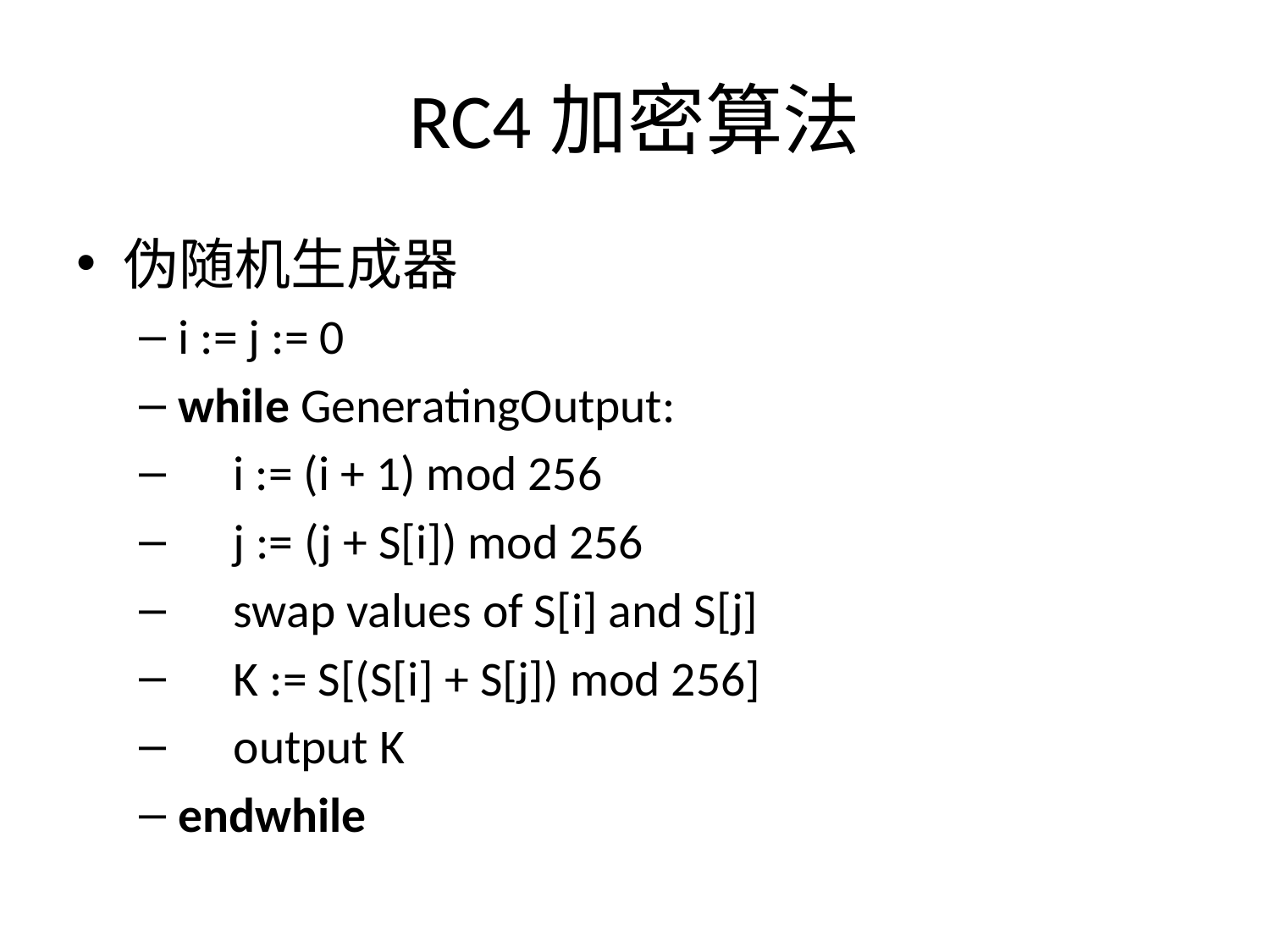

# RC4加密算法
伪随机生成器
i := j := 0
while GeneratingOutput:
     i := (i + 1) mod 256
     j := (j + S[i]) mod 256
     swap values of S[i] and S[j]
     K := S[(S[i] + S[j]) mod 256]
     output K
endwhile